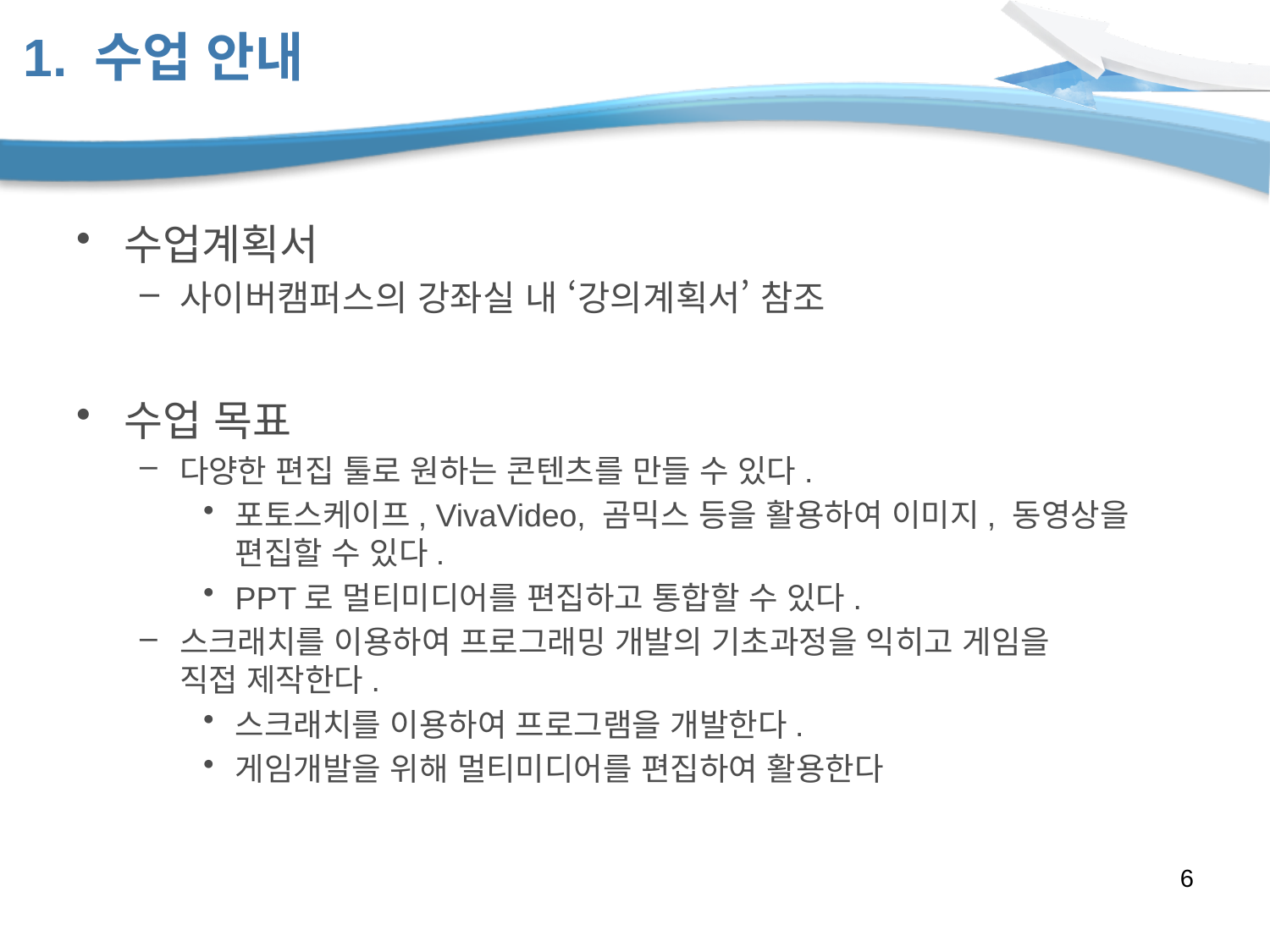

# 1. 수업 안내
수업계획서
사이버캠퍼스의 강좌실 내 ‘강의계획서’ 참조

수업 목표
다양한 편집 툴로 원하는 콘텐츠를 만들 수 있다.
포토스케이프, VivaVideo, 곰믹스 등을 활용하여 이미지, 동영상을 편집할 수 있다.
PPT로 멀티미디어를 편집하고 통합할 수 있다.
스크래치를 이용하여 프로그래밍 개발의 기초과정을 익히고 게임을
직접 제작한다.
스크래치를 이용하여 프로그램을 개발한다.
게임개발을 위해 멀티미디어를 편집하여 활용한다
6